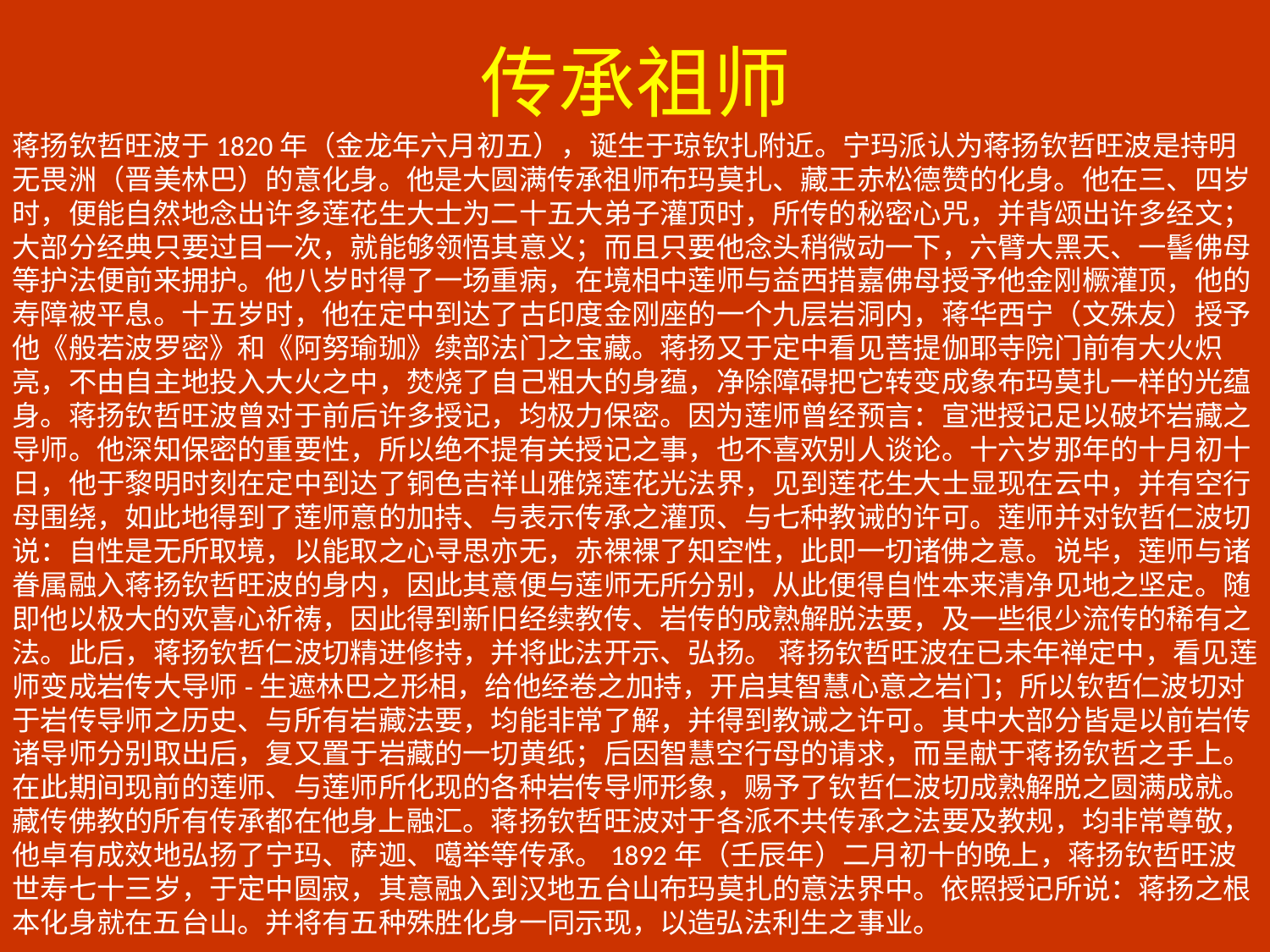

# 传承祖师
蒋扬钦哲旺波于1820年（金龙年六月初五），诞生于琼钦扎附近。宁玛派认为蒋扬钦哲旺波是持明无畏洲（晋美林巴）的意化身。他是大圆满传承祖师布玛莫扎、藏王赤松德赞的化身。他在三、四岁时，便能自然地念出许多莲花生大士为二十五大弟子灌顶时，所传的秘密心咒，并背颂出许多经文；大部分经典只要过目一次，就能够领悟其意义；而且只要他念头稍微动一下，六臂大黑天、一髻佛母等护法便前来拥护。他八岁时得了一场重病，在境相中莲师与益西措嘉佛母授予他金刚橛灌顶，他的寿障被平息。十五岁时，他在定中到达了古印度金刚座的一个九层岩洞内，蒋华西宁（文殊友）授予他《般若波罗密》和《阿努瑜珈》续部法门之宝藏。蒋扬又于定中看见菩提伽耶寺院门前有大火炽亮，不由自主地投入大火之中，焚烧了自己粗大的身蕴，净除障碍把它转变成象布玛莫扎一样的光蕴身。蒋扬钦哲旺波曾对于前后许多授记，均极力保密。因为莲师曾经预言：宣泄授记足以破坏岩藏之导师。他深知保密的重要性，所以绝不提有关授记之事，也不喜欢别人谈论。十六岁那年的十月初十日，他于黎明时刻在定中到达了铜色吉祥山雅饶莲花光法界，见到莲花生大士显现在云中，并有空行母围绕，如此地得到了莲师意的加持、与表示传承之灌顶、与七种教诫的许可。莲师并对钦哲仁波切说：自性是无所取境，以能取之心寻思亦无，赤裸裸了知空性，此即一切诸佛之意。说毕，莲师与诸眷属融入蒋扬钦哲旺波的身内，因此其意便与莲师无所分别，从此便得自性本来清净见地之坚定。随即他以极大的欢喜心祈祷，因此得到新旧经续教传、岩传的成熟解脱法要，及一些很少流传的稀有之法。此后，蒋扬钦哲仁波切精进修持，并将此法开示、弘扬。 蒋扬钦哲旺波在已未年禅定中，看见莲师变成岩传大导师-生遮林巴之形相，给他经卷之加持，开启其智慧心意之岩门；所以钦哲仁波切对于岩传导师之历史、与所有岩藏法要，均能非常了解，并得到教诫之许可。其中大部分皆是以前岩传诸导师分别取出后，复又置于岩藏的一切黄纸；后因智慧空行母的请求，而呈献于蒋扬钦哲之手上。在此期间现前的莲师、与莲师所化现的各种岩传导师形象，赐予了钦哲仁波切成熟解脱之圆满成就。藏传佛教的所有传承都在他身上融汇。蒋扬钦哲旺波对于各派不共传承之法要及教规，均非常尊敬，他卓有成效地弘扬了宁玛、萨迦、噶举等传承。1892年（壬辰年）二月初十的晚上，蒋扬钦哲旺波世寿七十三岁，于定中圆寂，其意融入到汉地五台山布玛莫扎的意法界中。依照授记所说：蒋扬之根本化身就在五台山。并将有五种殊胜化身一同示现，以造弘法利生之事业。